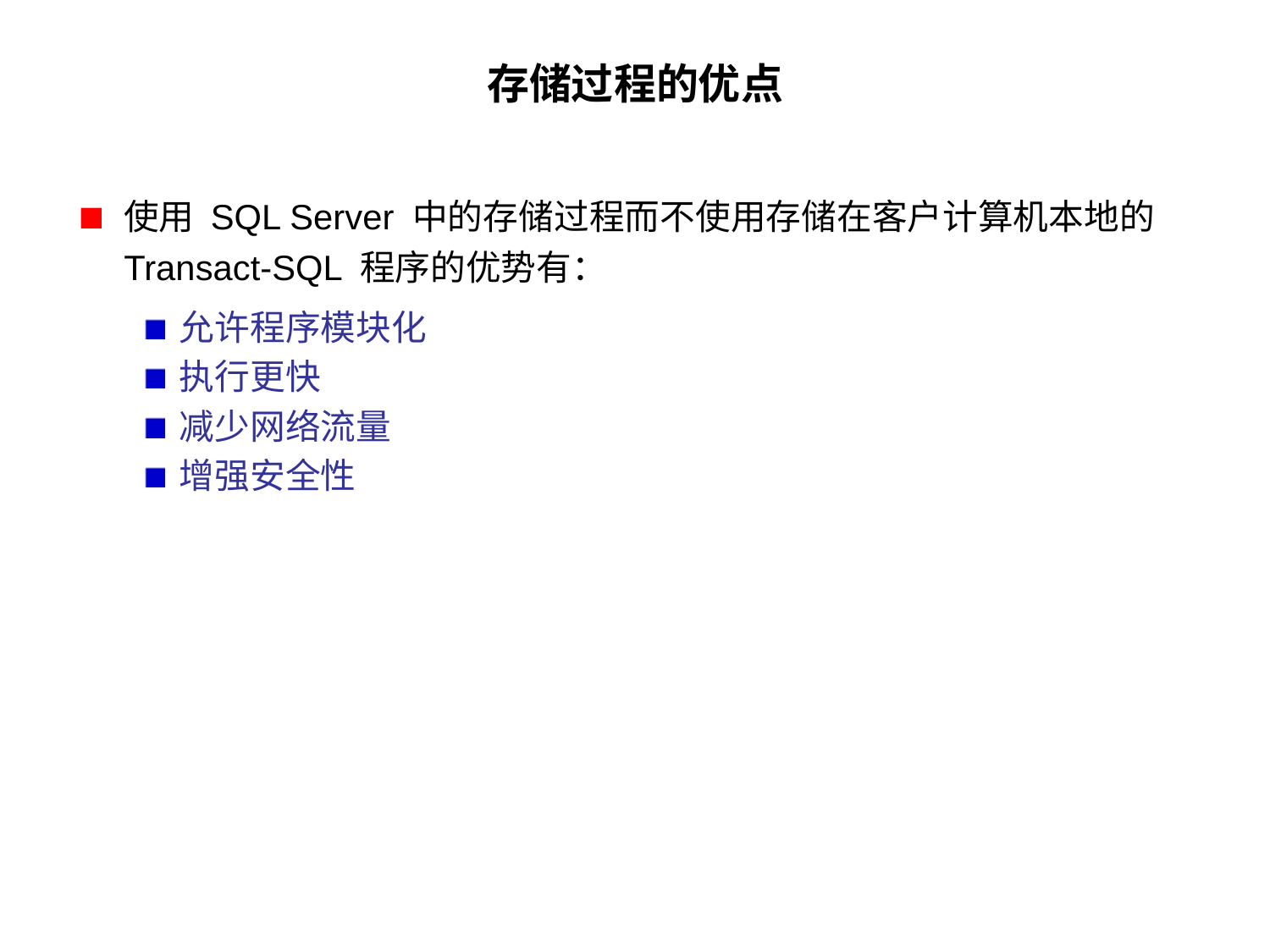

# 存储过程的优点
使用 SQL Server 中的存储过程而不使用存储在客户计算机本地的 Transact-SQL 程序的优势有：
允许程序模块化
执行更快
减少网络流量
增强安全性